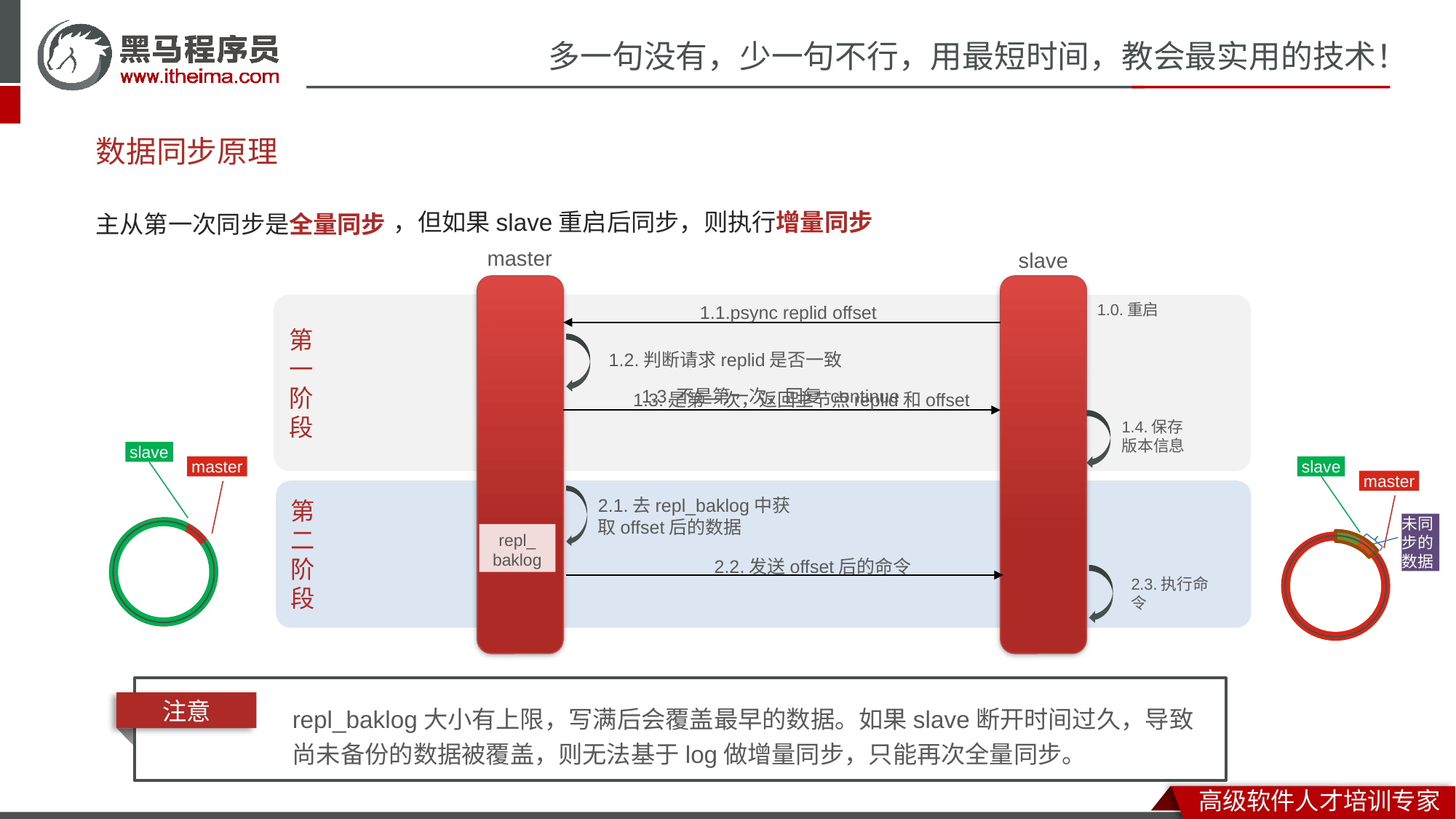

# 数据同步原理
，但如果slave重启后同步，则执行增量同步
主从第一次同步是全量同步
master
slave

1.0.重启
第
一
阶
段
1.1.psync replid offset

1.2.判断请求replid是否一致
1.3.不是第一次，回复 continue
1.3.是第一次，返回主节点replid和offset

1.4.保存
版本信息
slave
slave
master
master
第
二
阶
段

2.1.去repl_baklog中获取offset后的数据
未同步的数据

repl_
baklog

2.2.发送offset后的命令

2.3.执行命令

注意

repl_baklog大小有上限，写满后会覆盖最早的数据。如果slave断开时间过久，导致尚未备份的数据被覆盖，则无法基于log做增量同步，只能再次全量同步。